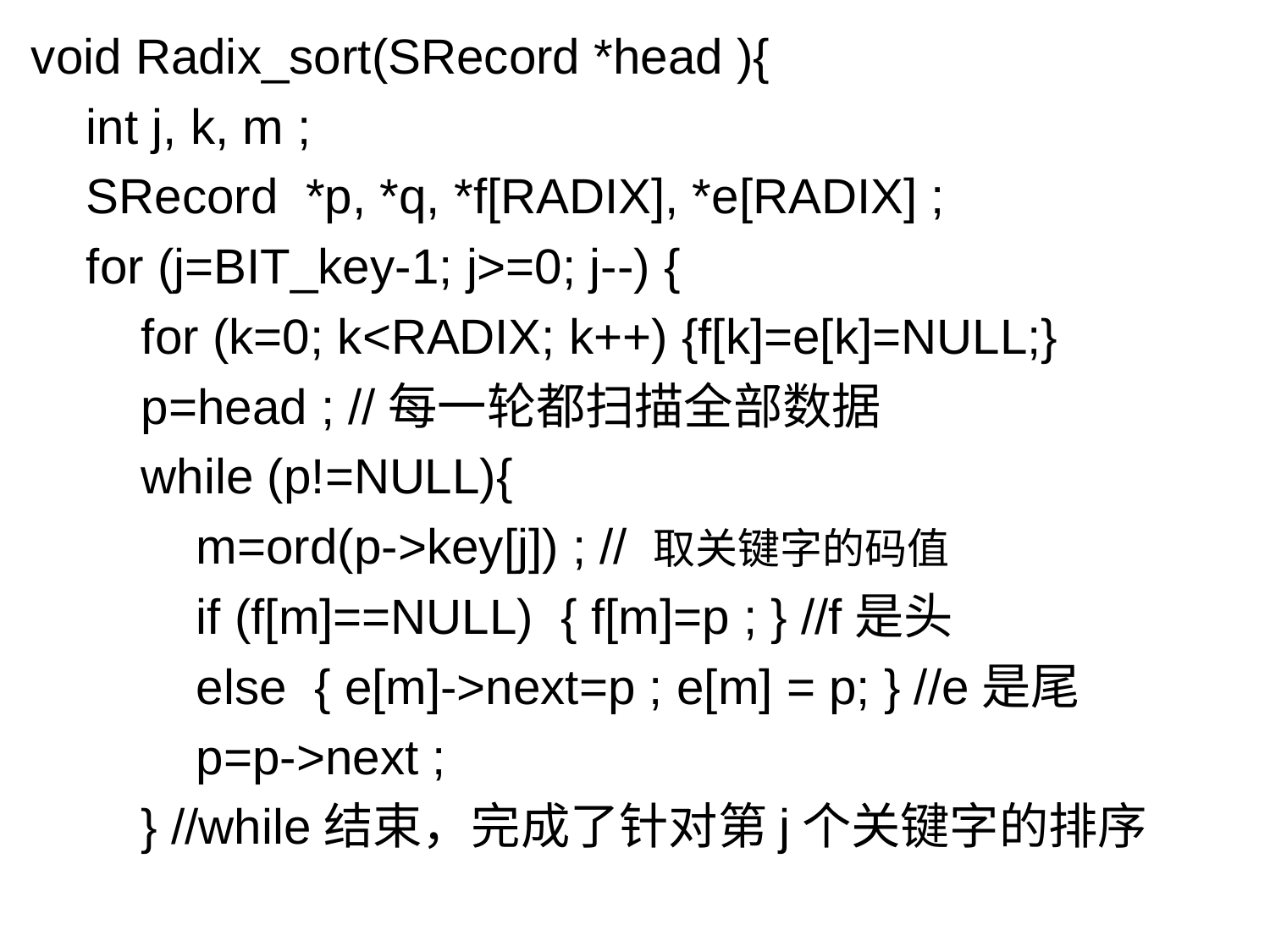

void Radix_sort(SRecord *head ){
    int j, k, m ;
    SRecord  *p, *q, *f[RADIX], *e[RADIX] ;
    for (j=BIT_key-1; j>=0; j--) {
        for (k=0; k<RADIX; k++) {f[k]=e[k]=NULL;}
        p=head ; //每一轮都扫描全部数据
        while (p!=NULL){
            m=ord(p->key[j]) ; // 取关键字的码值
            if (f[m]==NULL)  { f[m]=p ; } //f是头
            else  { e[m]->next=p ; e[m] = p; } //e是尾
            p=p->next ;
        } //while结束，完成了针对第j个关键字的排序